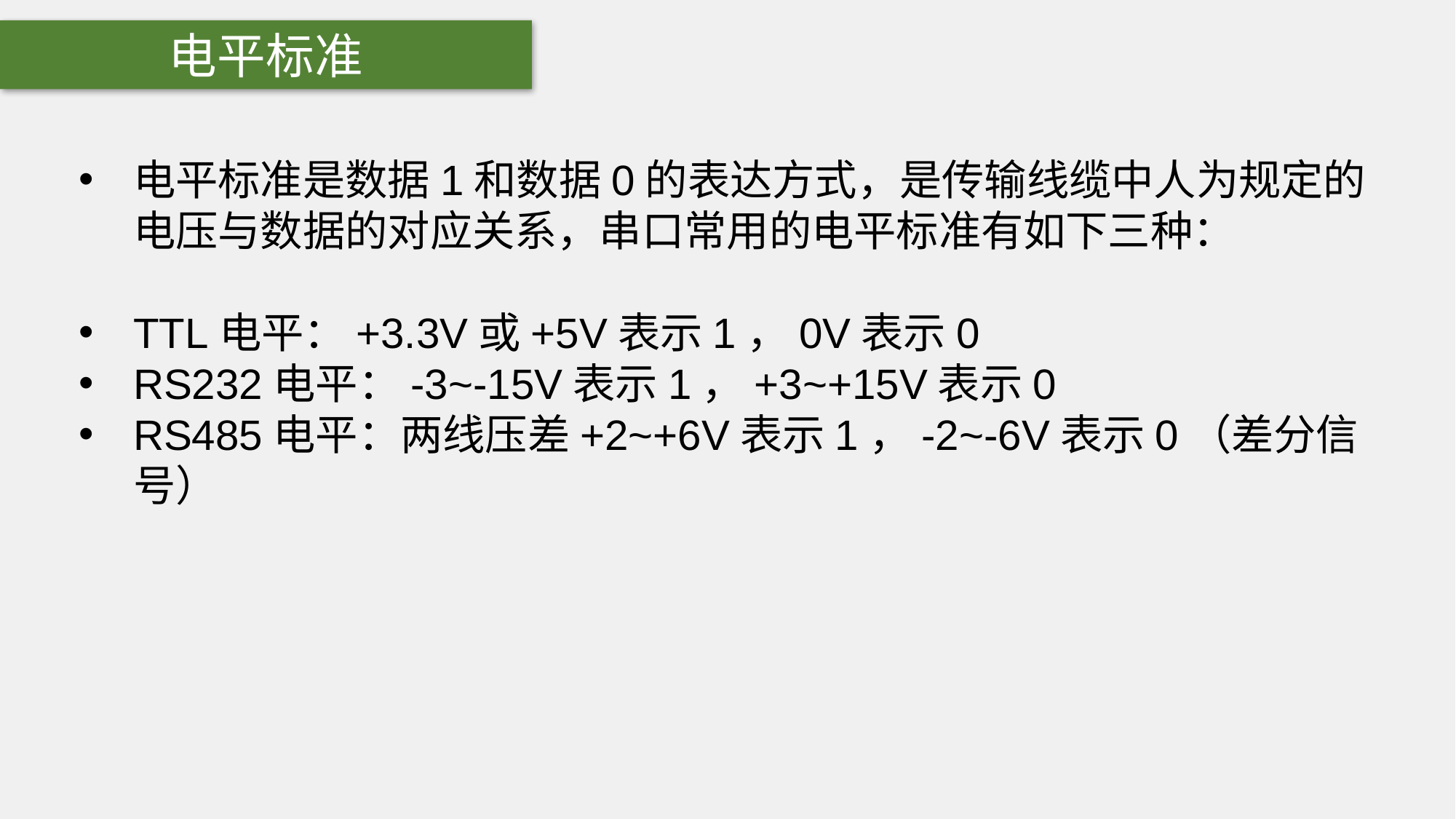

电平标准
电平标准是数据1和数据0的表达方式，是传输线缆中人为规定的电压与数据的对应关系，串口常用的电平标准有如下三种：

TTL电平：+3.3V或+5V表示1，0V表示0
RS232电平：-3~-15V表示1，+3~+15V表示0
RS485电平：两线压差+2~+6V表示1，-2~-6V表示0（差分信号）